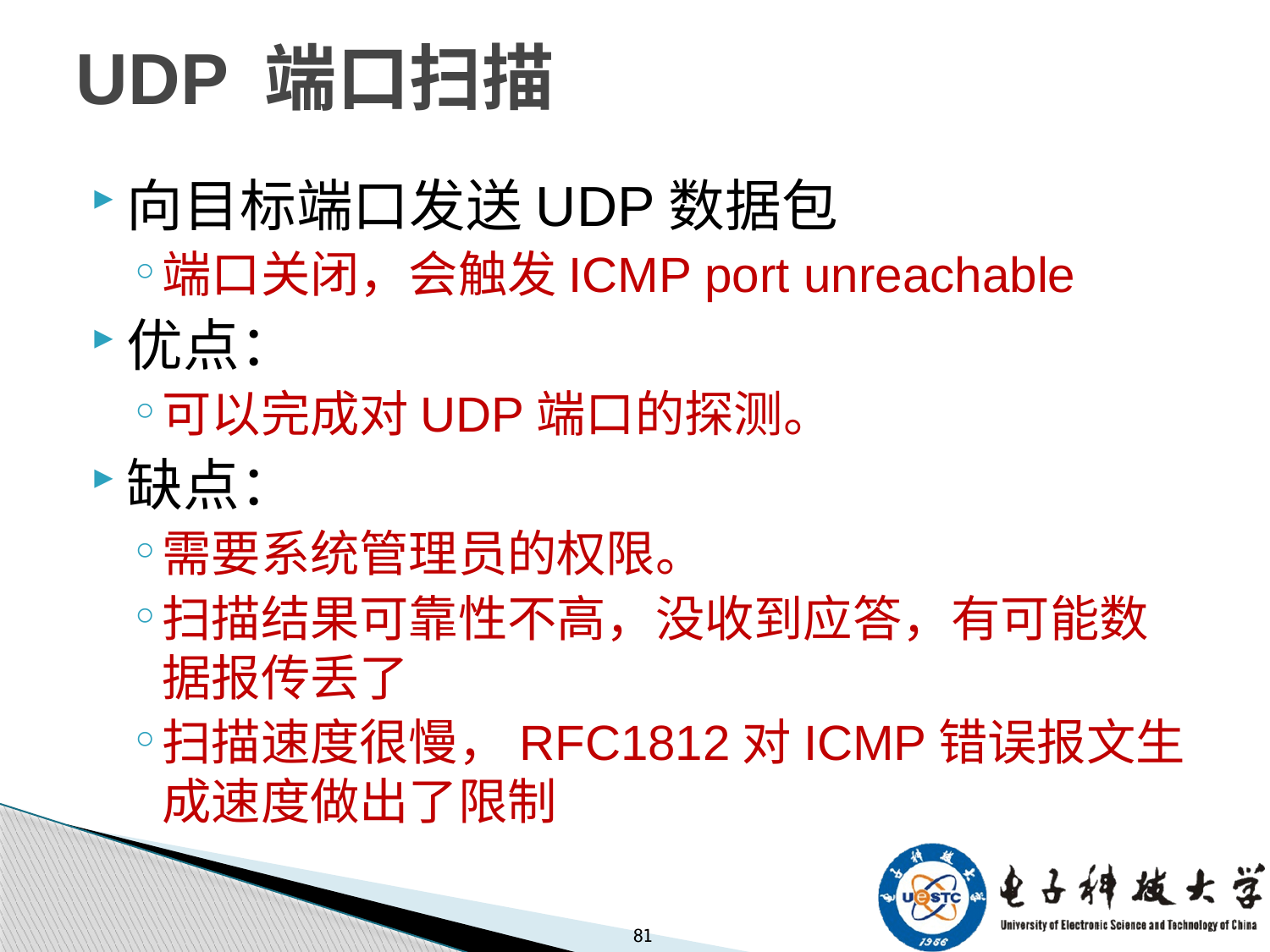

# UDP 端口扫描
向目标端口发送UDP数据包
端口关闭，会触发ICMP port unreachable
优点：
可以完成对UDP端口的探测。
缺点：
需要系统管理员的权限。
扫描结果可靠性不高，没收到应答，有可能数据报传丢了
扫描速度很慢，RFC1812对ICMP错误报文生成速度做出了限制
81